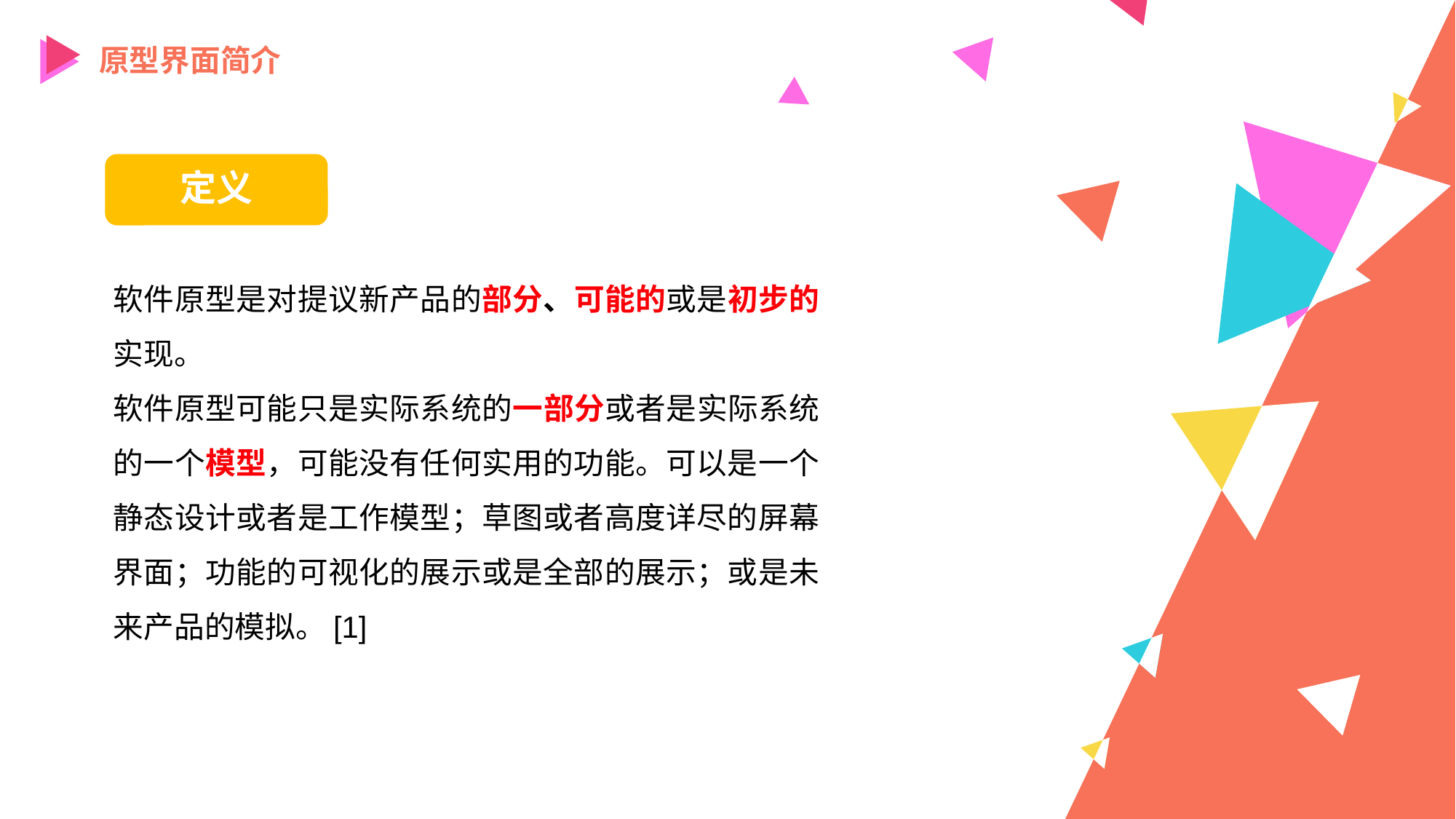

原型界面简介

定义

软件原型是对提议新产品的部分、可能的或是初步的实现。
软件原型可能只是实际系统的一部分或者是实际系统的一个模型，可能没有任何实用的功能。可以是一个静态设计或者是工作模型；草图或者高度详尽的屏幕界面；功能的可视化的展示或是全部的展示；或是未来产品的模拟。[1]